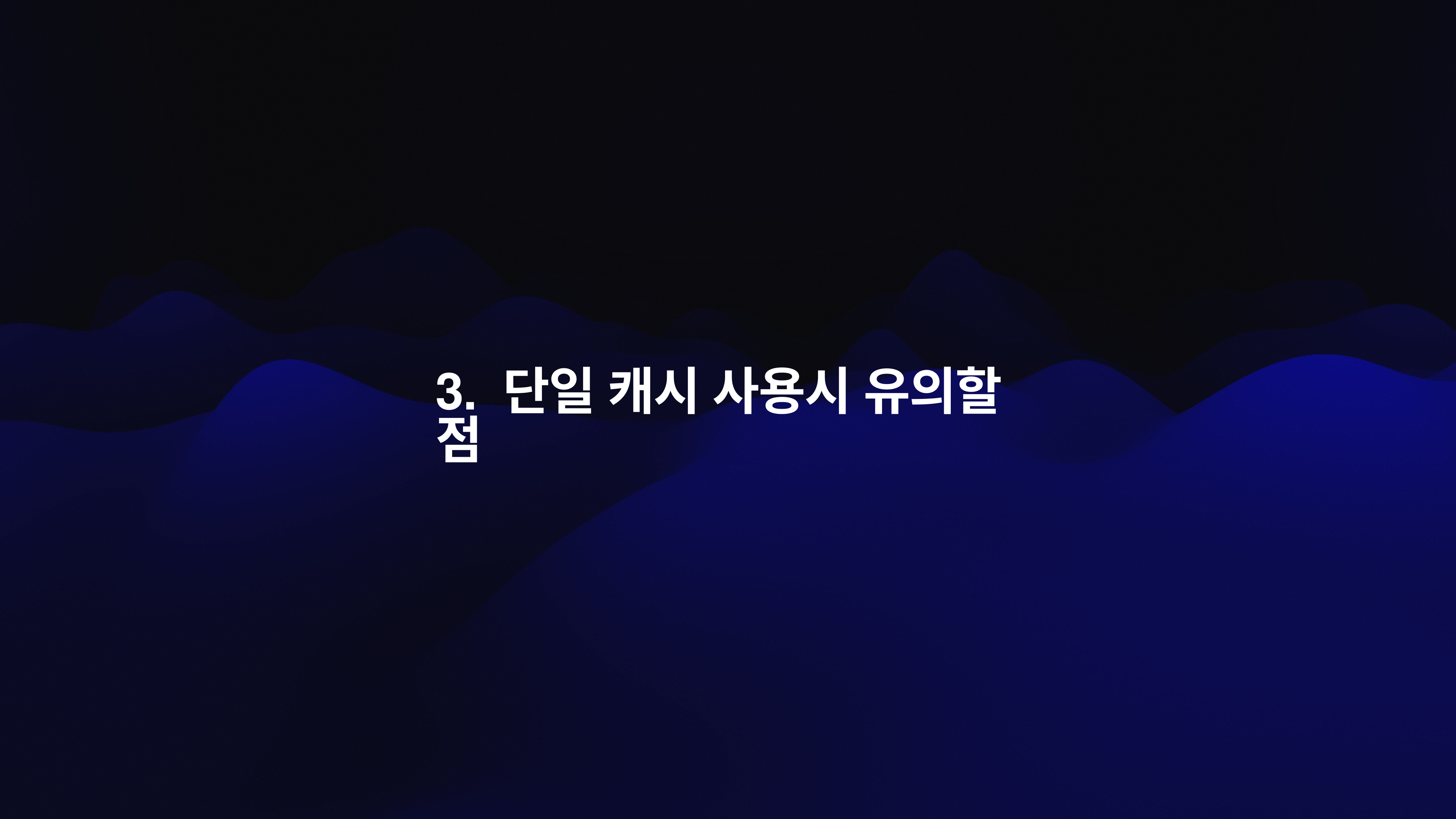

# 3. 단일 캐시 사용시 유의할 점